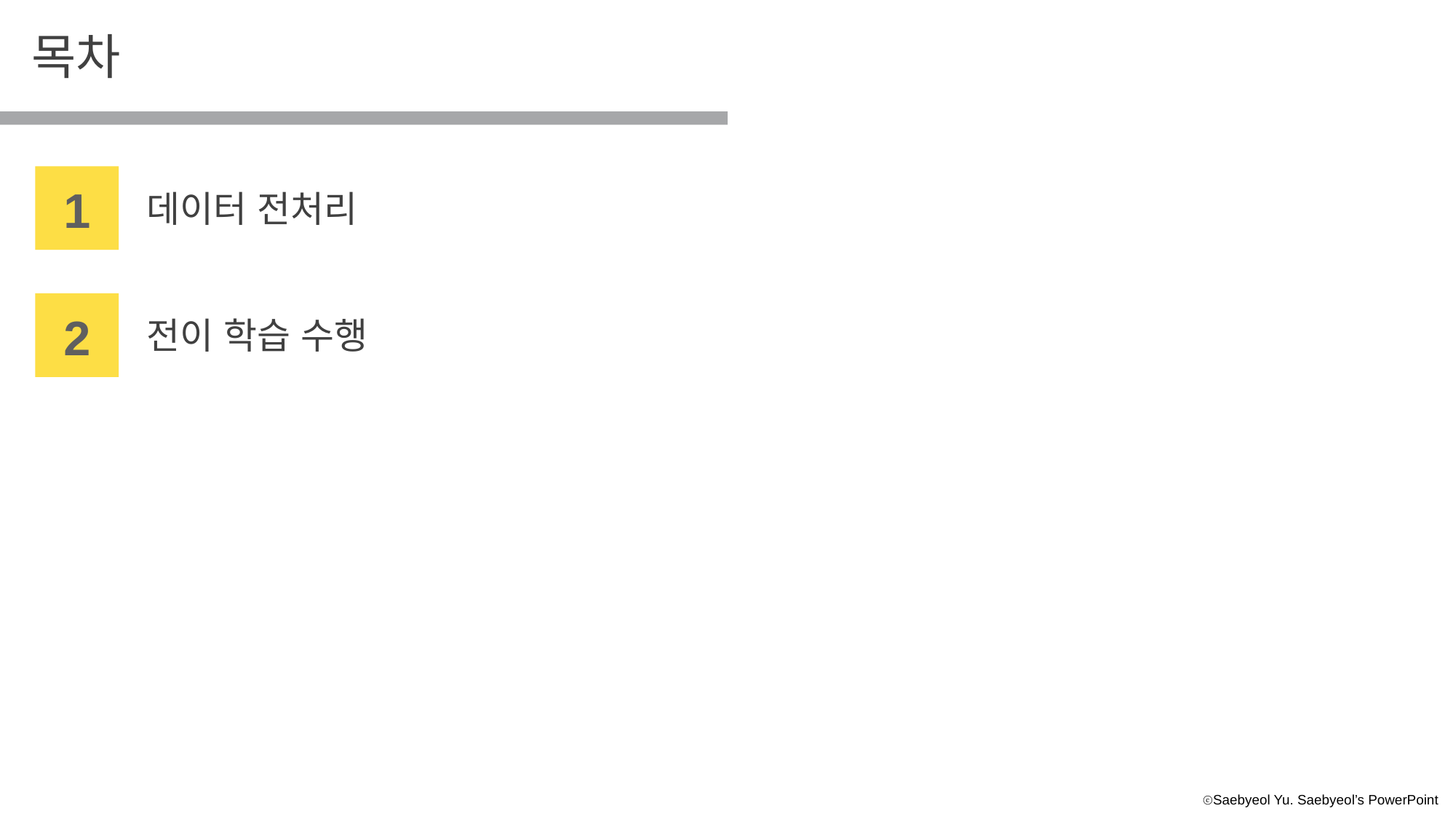

목차

1
데이터 전처리

2
전이 학습 수행